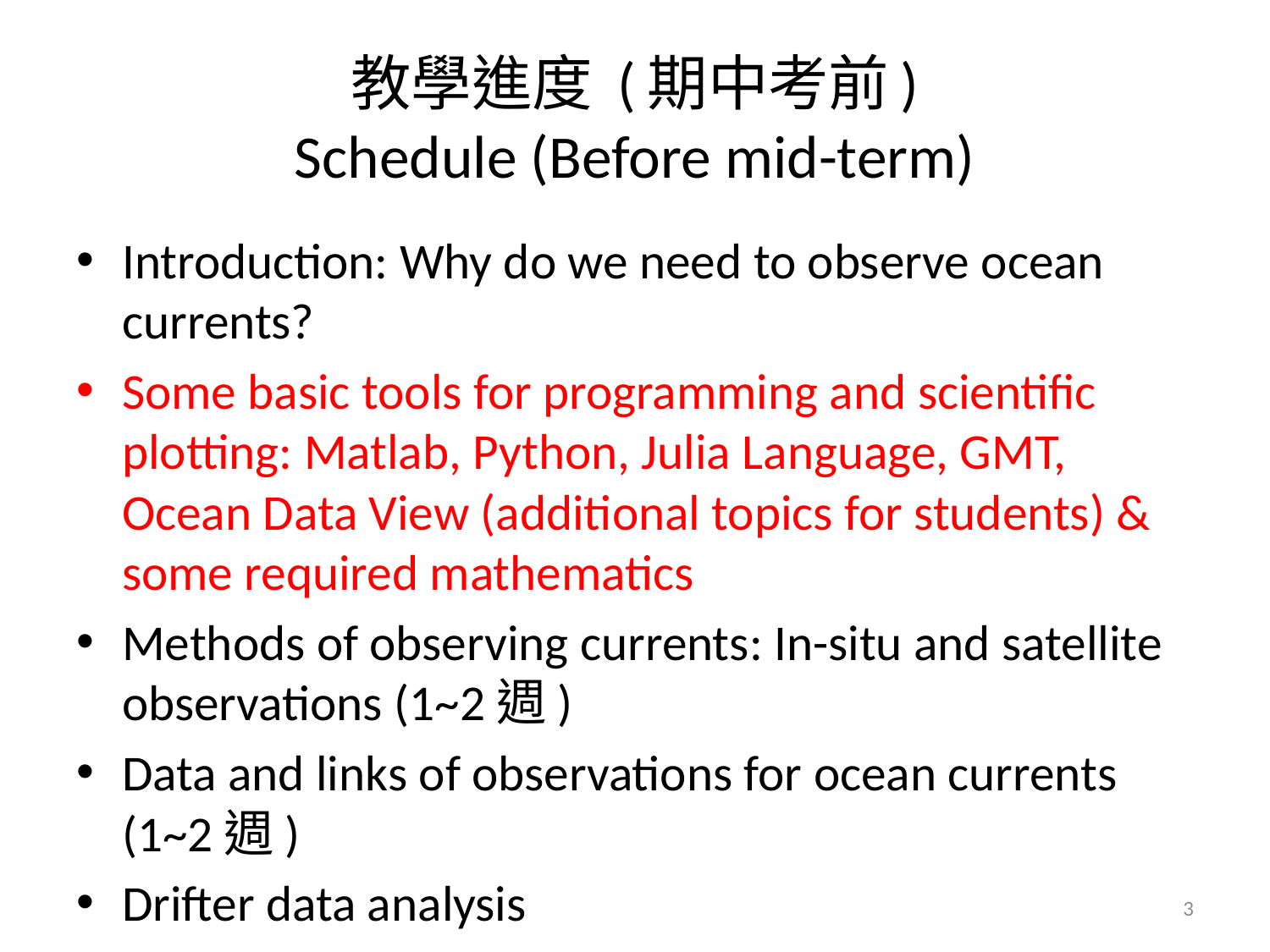

# 教學進度 (期中考前) Schedule (Before mid-term)
Introduction: Why do we need to observe ocean currents?
Some basic tools for programming and scientific plotting: Matlab, Python, Julia Language, GMT, Ocean Data View (additional topics for students) & some required mathematics
Methods of observing currents: In-situ and satellite observations (1~2週)
Data and links of observations for ocean currents (1~2週)
Drifter data analysis
3